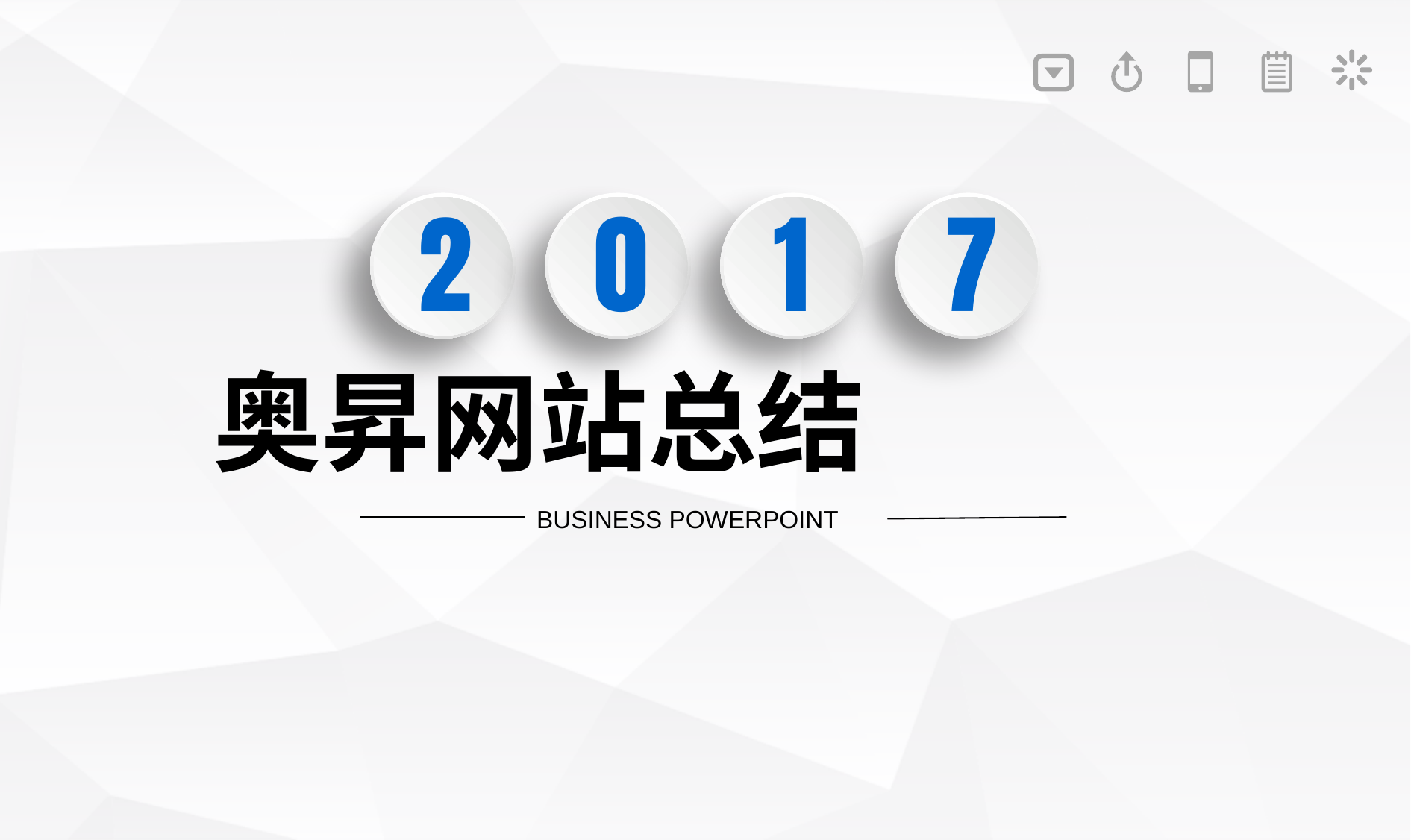

2
0
1
7
奥昇网站总结
BUSINESS POWERPOINT